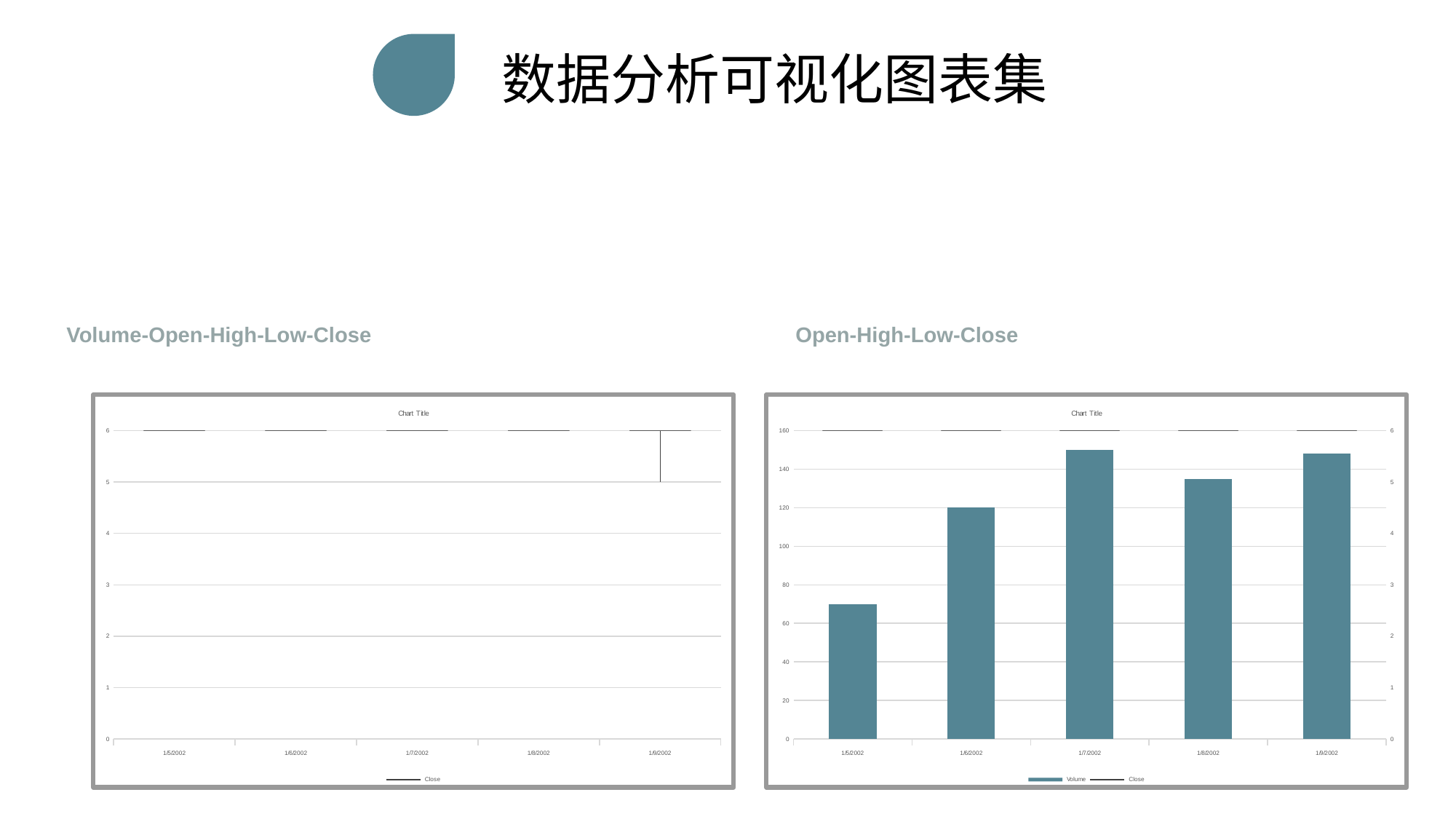

数据分析可视化图表集
Open-High-Low-Close
Volume-Open-High-Low-Close

[unsupported chart]

[unsupported chart]